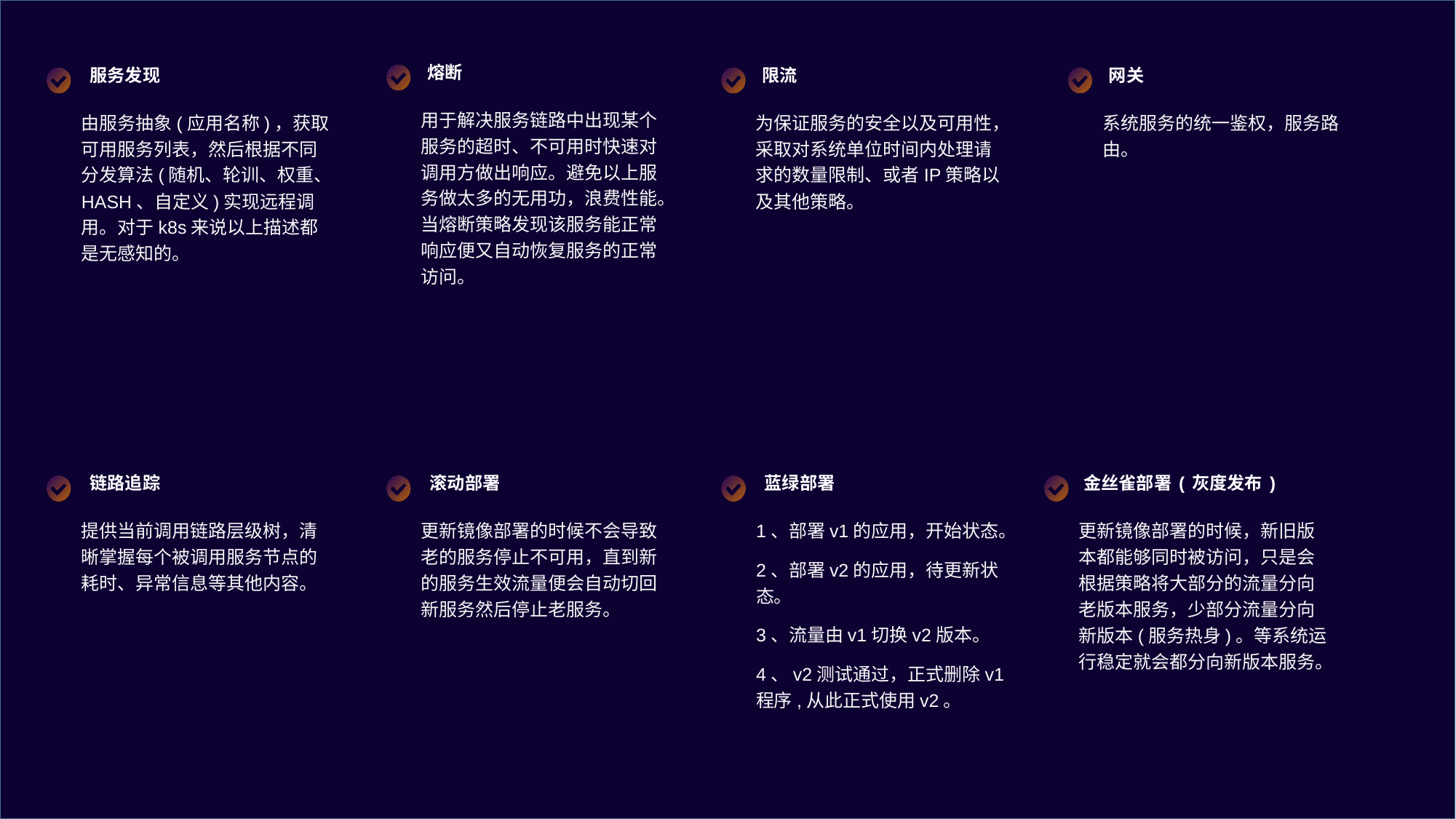

熔断
服务发现
限流
网关

用于解决服务链路中出现某个服务的超时、不可用时快速对调用方做出响应。避免以上服务做太多的无用功，浪费性能。当熔断策略发现该服务能正常响应便又自动恢复服务的正常访问。
由服务抽象(应用名称)，获取可用服务列表，然后根据不同分发算法(随机、轮训、权重、HASH、自定义)实现远程调用。对于k8s来说以上描述都是无感知的。
为保证服务的安全以及可用性，采取对系统单位时间内处理请求的数量限制、或者IP策略以及其他策略。
系统服务的统一鉴权，服务路由。
链路追踪
滚动部署
蓝绿部署
金丝雀部署(灰度发布)

提供当前调用链路层级树，清晰掌握每个被调用服务节点的耗时、异常信息等其他内容。
更新镜像部署的时候不会导致老的服务停止不可用，直到新的服务生效流量便会自动切回新服务然后停止老服务。
1、部署v1的应用，开始状态。
2、部署v2的应用，待更新状态。
3、流量由v1切换v2版本。
4、v2测试通过，正式删除v1程序,从此正式使用v2。
更新镜像部署的时候，新旧版本都能够同时被访问，只是会根据策略将大部分的流量分向老版本服务，少部分流量分向新版本(服务热身)。等系统运行稳定就会都分向新版本服务。